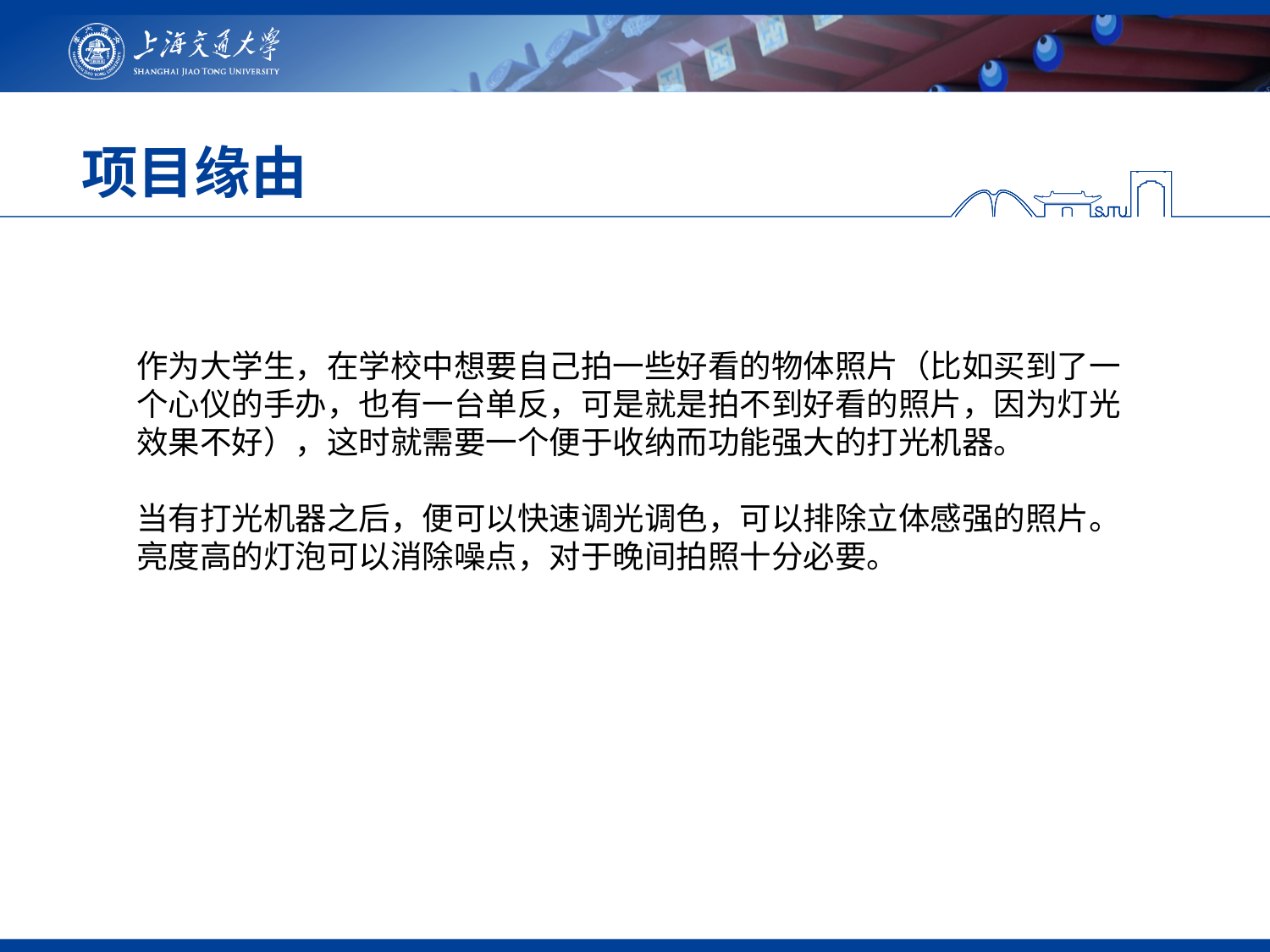

# 项目缘由
作为大学生，在学校中想要自己拍一些好看的物体照片（比如买到了一个心仪的手办，也有一台单反，可是就是拍不到好看的照片，因为灯光效果不好），这时就需要一个便于收纳而功能强大的打光机器。

当有打光机器之后，便可以快速调光调色，可以排除立体感强的照片。亮度高的灯泡可以消除噪点，对于晚间拍照十分必要。